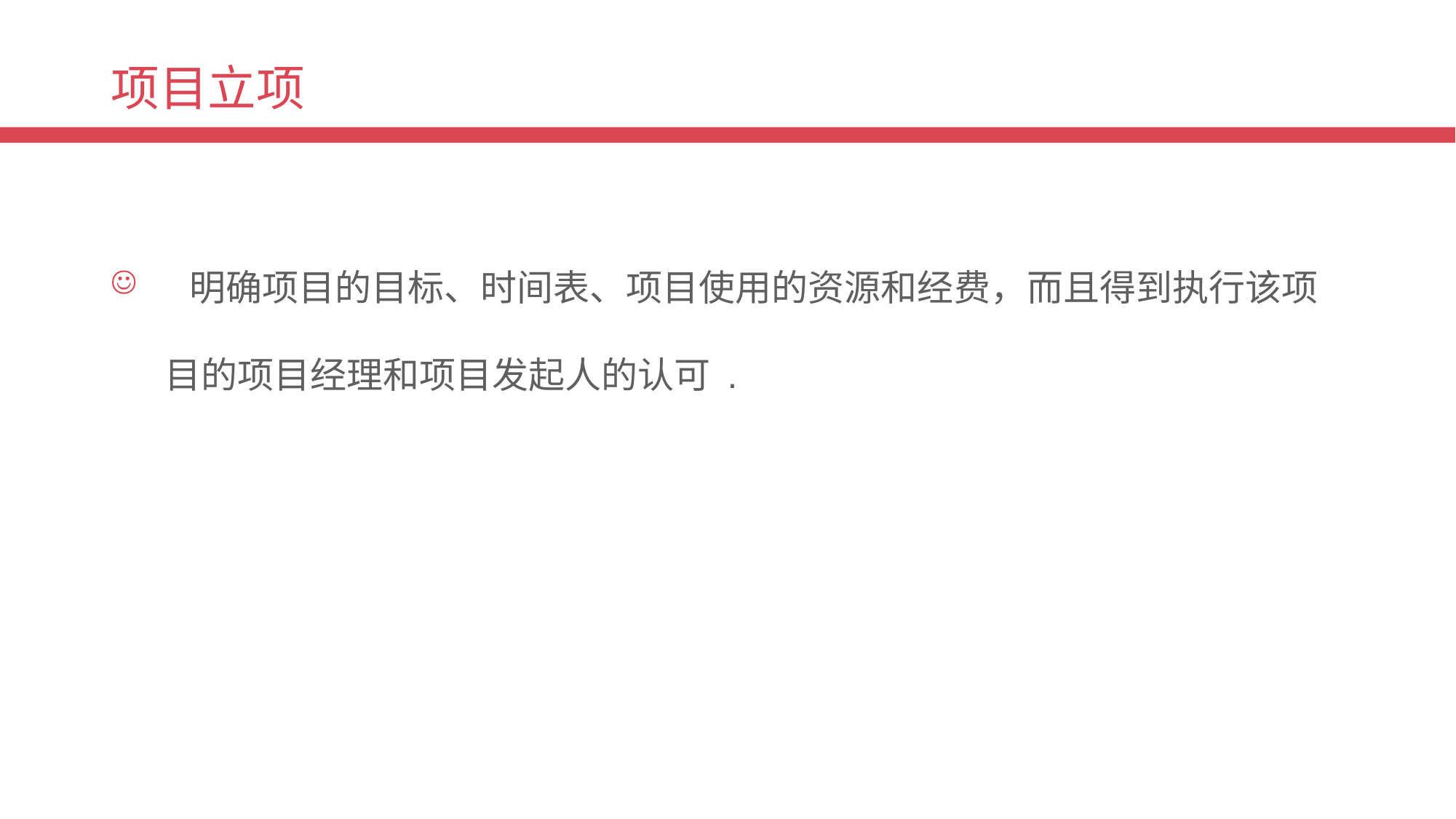

# 项目立项

  明确项目的目标、时间表、项目使用的资源和经费，而且得到执行该项目的项目经理和项目发起人的认可 .

7